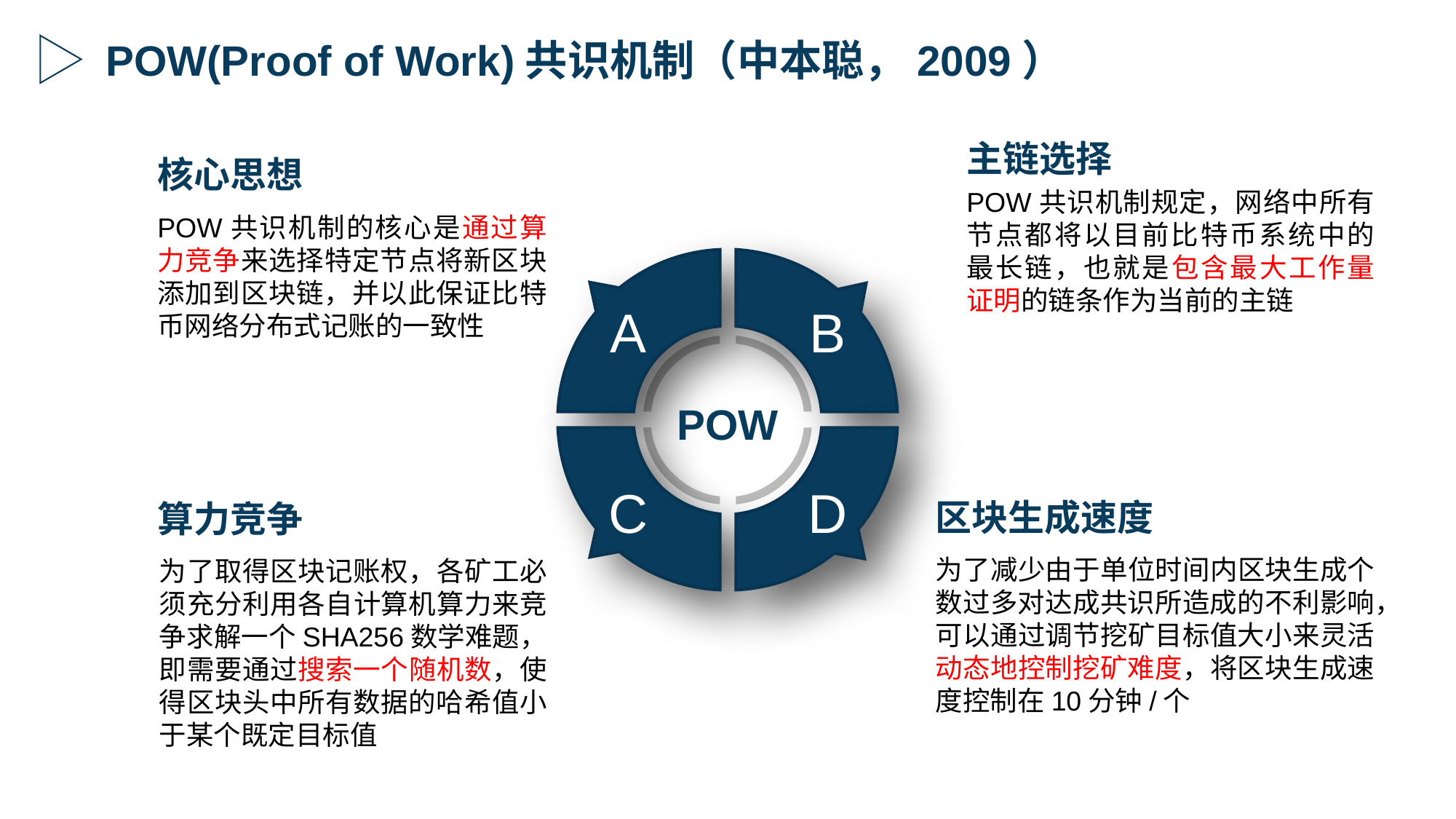

POW(Proof of Work)共识机制（中本聪，2009）

主链选择
核心思想
POW共识机制规定，网络中所有节点都将以目前比特币系统中的最长链，也就是包含最大工作量证明的链条作为当前的主链
POW共识机制的核心是通过算力竞争来选择特定节点将新区块添加到区块链，并以此保证比特币网络分布式记账的一致性

A
B

POW

C
D
区块生成速度
算力竞争
为了减少由于单位时间内区块生成个数过多对达成共识所造成的不利影响，可以通过调节挖矿目标值大小来灵活动态地控制挖矿难度，将区块生成速度控制在10分钟/个
为了取得区块记账权，各矿工必须充分利用各自计算机算力来竞争求解一个SHA256数学难题，即需要通过搜索一个随机数，使得区块头中所有数据的哈希值小于某个既定目标值